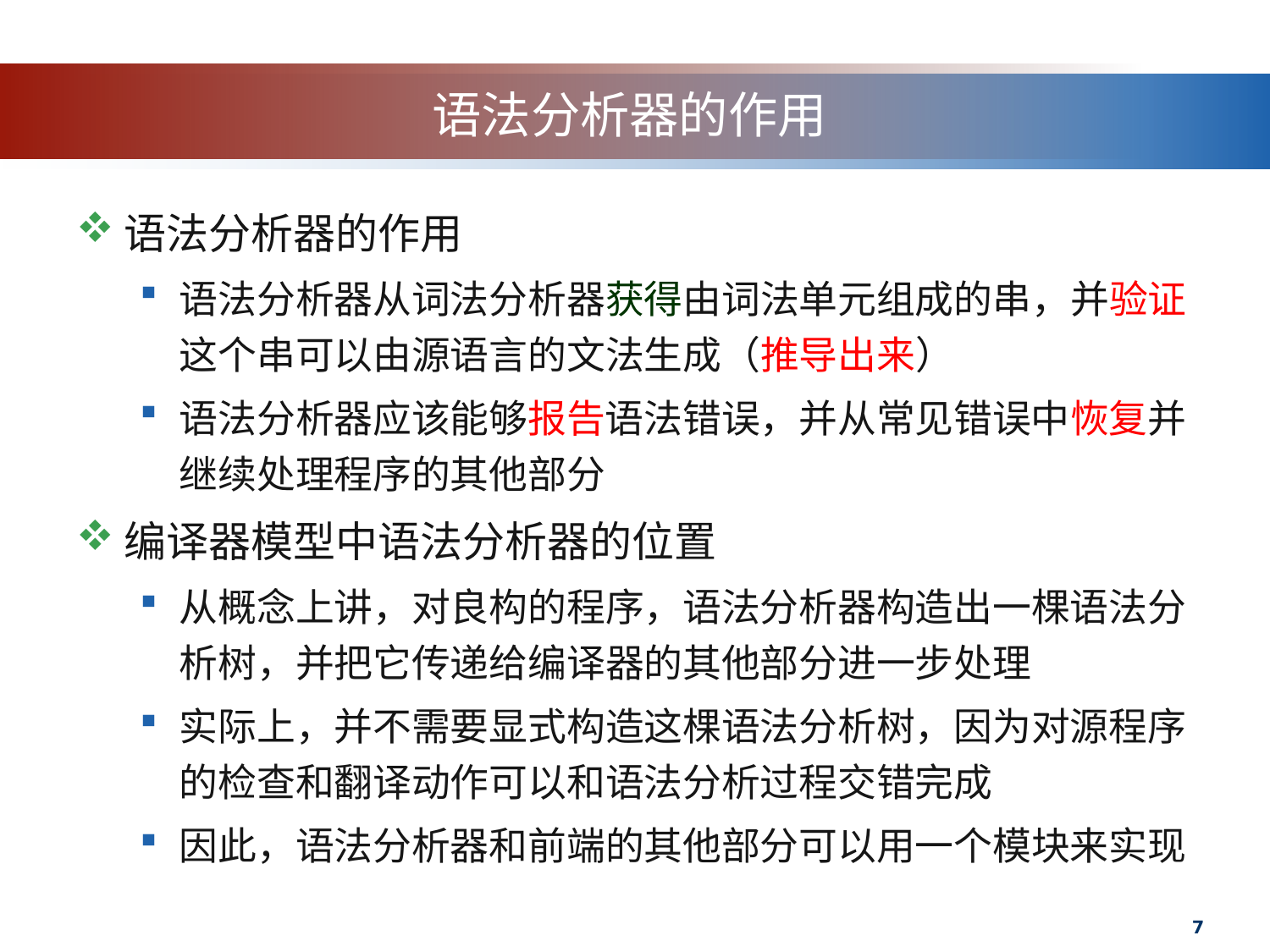

# 语法分析器的作用
语法分析器的作用
语法分析器从词法分析器获得由词法单元组成的串，并验证这个串可以由源语言的文法生成（推导出来）
语法分析器应该能够报告语法错误，并从常见错误中恢复并继续处理程序的其他部分
编译器模型中语法分析器的位置
从概念上讲，对良构的程序，语法分析器构造出一棵语法分析树，并把它传递给编译器的其他部分进一步处理
实际上，并不需要显式构造这棵语法分析树，因为对源程序的检查和翻译动作可以和语法分析过程交错完成
因此，语法分析器和前端的其他部分可以用一个模块来实现
7